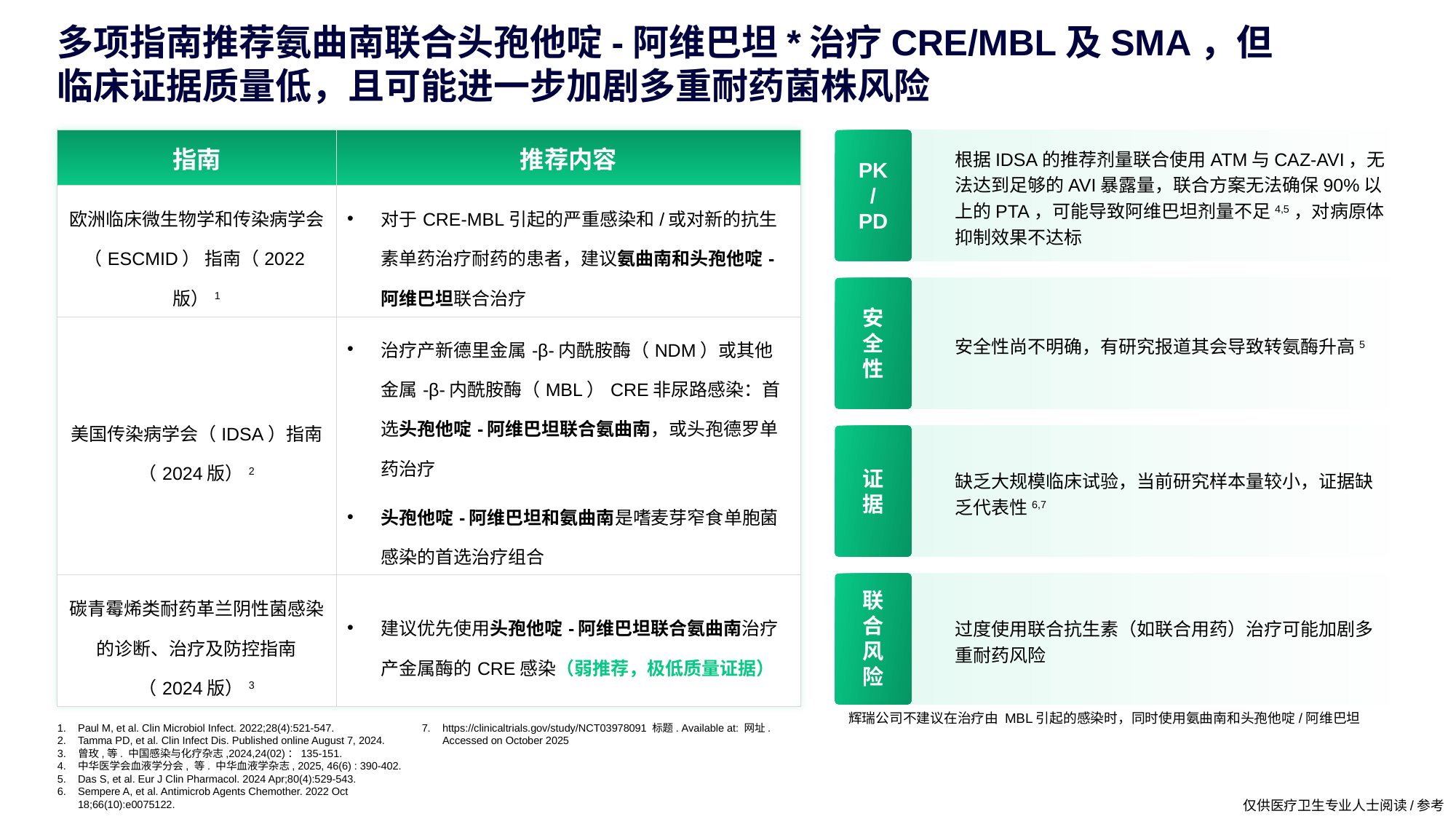

# 多项指南推荐氨曲南联合头孢他啶-阿维巴坦*治疗CRE/MBL及SMA，但临床证据质量低，且可能进一步加剧多重耐药菌株风险

根据IDSA的推荐剂量联合使用ATM与CAZ-AVI，无法达到足够的AVI暴露量，联合方案无法确保90%以上的PTA，可能导致阿维巴坦剂量不足4,5，对病原体抑制效果不达标
PK
/
PD
| 指南 | 推荐内容 |
| --- | --- |
| 欧洲临床微生物学和传染病学会 （ESCMID） 指南（2022版）1 | 对于CRE-MBL引起的严重感染和/或对新的抗生素单药治疗耐药的患者，建议氨曲南和头孢他啶-阿维巴坦联合治疗 |
| 美国传染病学会（IDSA）指南（2024版）2 | 治疗产新德里金属-β-内酰胺酶（NDM）或其他金属-β-内酰胺酶（MBL）CRE非尿路感染：首选头孢他啶-阿维巴坦联合氨曲南，或头孢德罗单药治疗 头孢他啶-阿维巴坦和氨曲南是嗜麦芽窄食单胞菌感染的首选治疗组合 |
| 碳青霉烯类耐药革兰阴性菌感染的诊断、治疗及防控指南（2024版）3 | 建议优先使用头孢他啶-阿维巴坦联合氨曲南治疗产金属酶的CRE感染（弱推荐，极低质量证据） |

安全性
安全性尚不明确，有研究报道其会导致转氨酶升高5

证
据
缺乏大规模临床试验，当前研究样本量较小，证据缺乏代表性6,7

联合风险
过度使用联合抗生素（如联合用药）治疗可能加剧多重耐药风险
辉瑞公司不建议在治疗由 MBL引起的感染时，同时使用氨曲南和头孢他啶/阿维巴坦
Paul M, et al. Clin Microbiol Infect. 2022;28(4):521-547.
Tamma PD, et al. Clin Infect Dis. Published online August 7, 2024.
曾玫,等. 中国感染与化疗杂志,2024,24(02)：135-151.
中华医学会血液学分会, 等. 中华血液学杂志, 2025, 46(6) : 390-402.
Das S, et al. Eur J Clin Pharmacol. 2024 Apr;80(4):529-543.
Sempere A, et al. Antimicrob Agents Chemother. 2022 Oct 18;66(10):e0075122.
https://clinicaltrials.gov/study/NCT03978091 标题. Available at: 网址. Accessed on October 2025
仅供医疗卫生专业人士阅读/参考